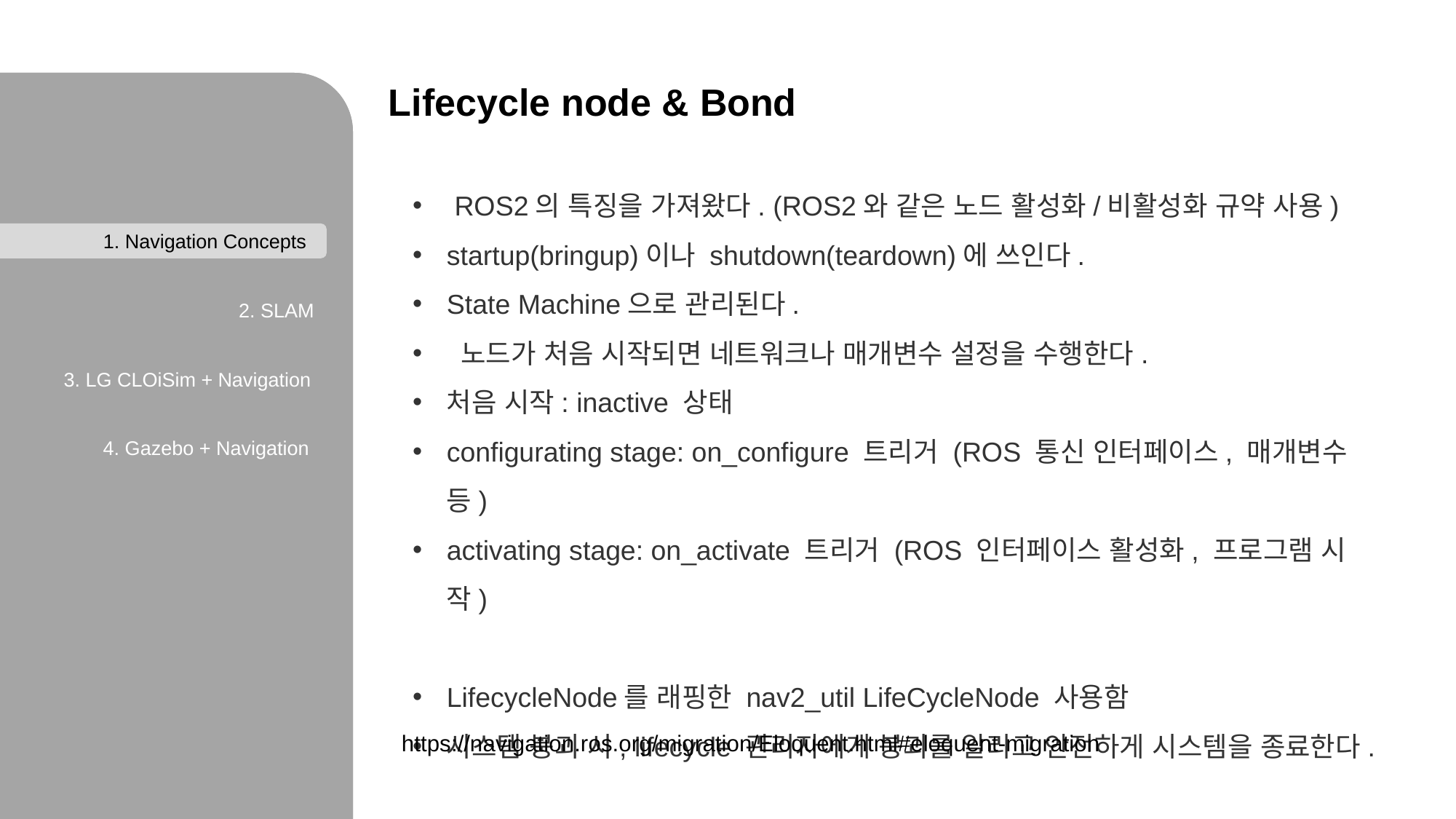

1. Navigation Concepts

2. SLAM
3. LG CLOiSim + Navigation
4. Gazebo + Navigation
Lifecycle node & Bond
 ROS2의 특징을 가져왔다. (ROS2와 같은 노드 활성화/비활성화 규약 사용)
startup(bringup)이나 shutdown(teardown)에 쓰인다.
State Machine으로 관리된다.
 노드가 처음 시작되면 네트워크나 매개변수 설정을 수행한다.
처음 시작: inactive 상태
configurating stage: on_configure 트리거 (ROS 통신 인터페이스, 매개변수 등)
activating stage: on_activate 트리거 (ROS 인터페이스 활성화, 프로그램 시작)

LifecycleNode를 래핑한 nav2_util LifeCycleNode 사용함
시스템 붕괴 시, lifecycle 관리자에게 붕괴를 알리고 안전하게 시스템을 종료한다.

1. Navigation Concepts

2. Features of Simulator
3. Comparison of Simulator
4. Research Tasks
https://navigation.ros.org/migration/Eloquent.html#eloquent-migration